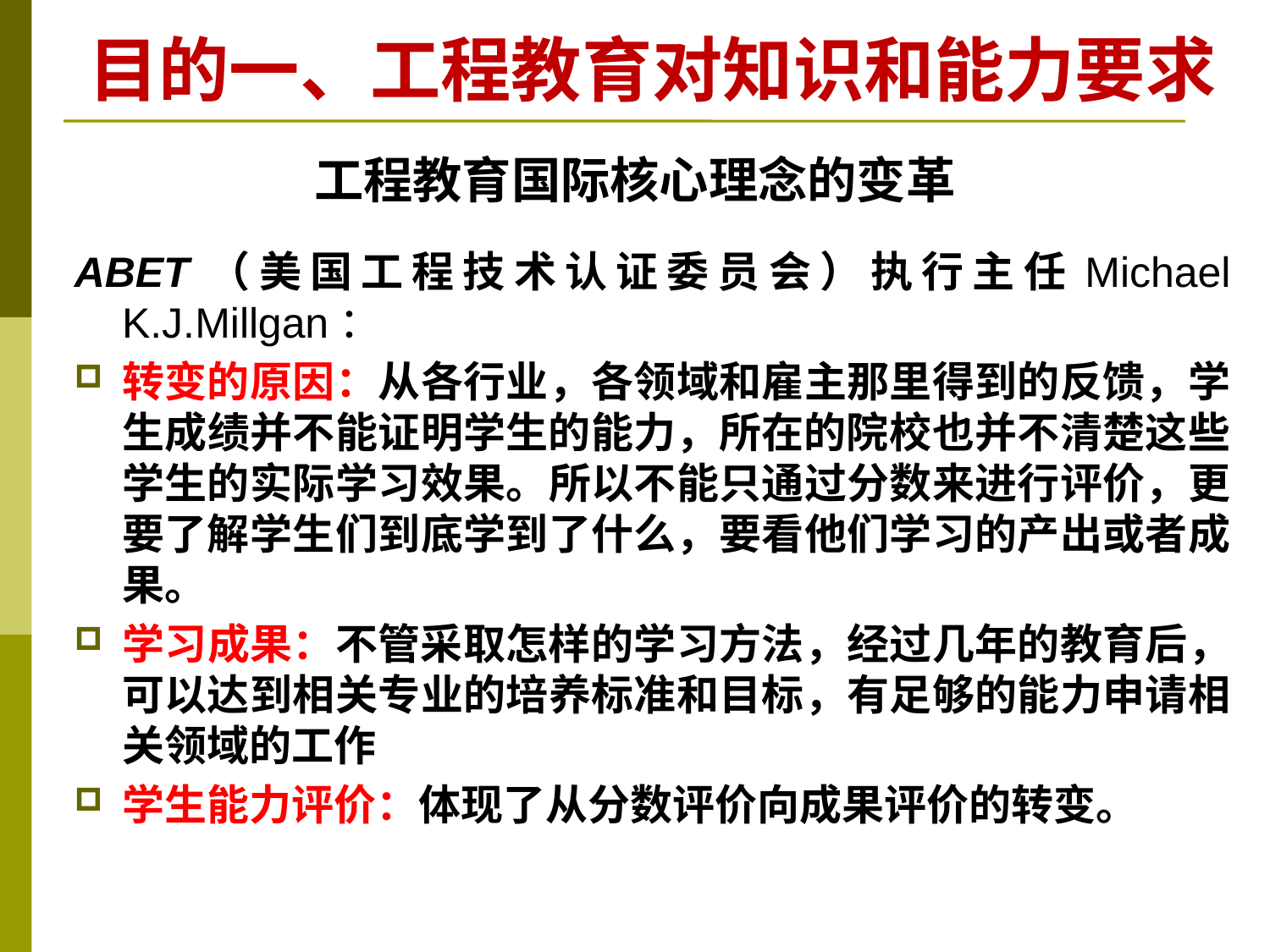

# 目的一、工程教育对知识和能力要求
工程教育国际核心理念的变革
ABET（美国工程技术认证委员会）执行主任Michael K.J.Millgan：
转变的原因：从各行业，各领域和雇主那里得到的反馈，学生成绩并不能证明学生的能力，所在的院校也并不清楚这些学生的实际学习效果。所以不能只通过分数来进行评价，更要了解学生们到底学到了什么，要看他们学习的产出或者成果。
学习成果：不管采取怎样的学习方法，经过几年的教育后，可以达到相关专业的培养标准和目标，有足够的能力申请相关领域的工作
学生能力评价：体现了从分数评价向成果评价的转变。